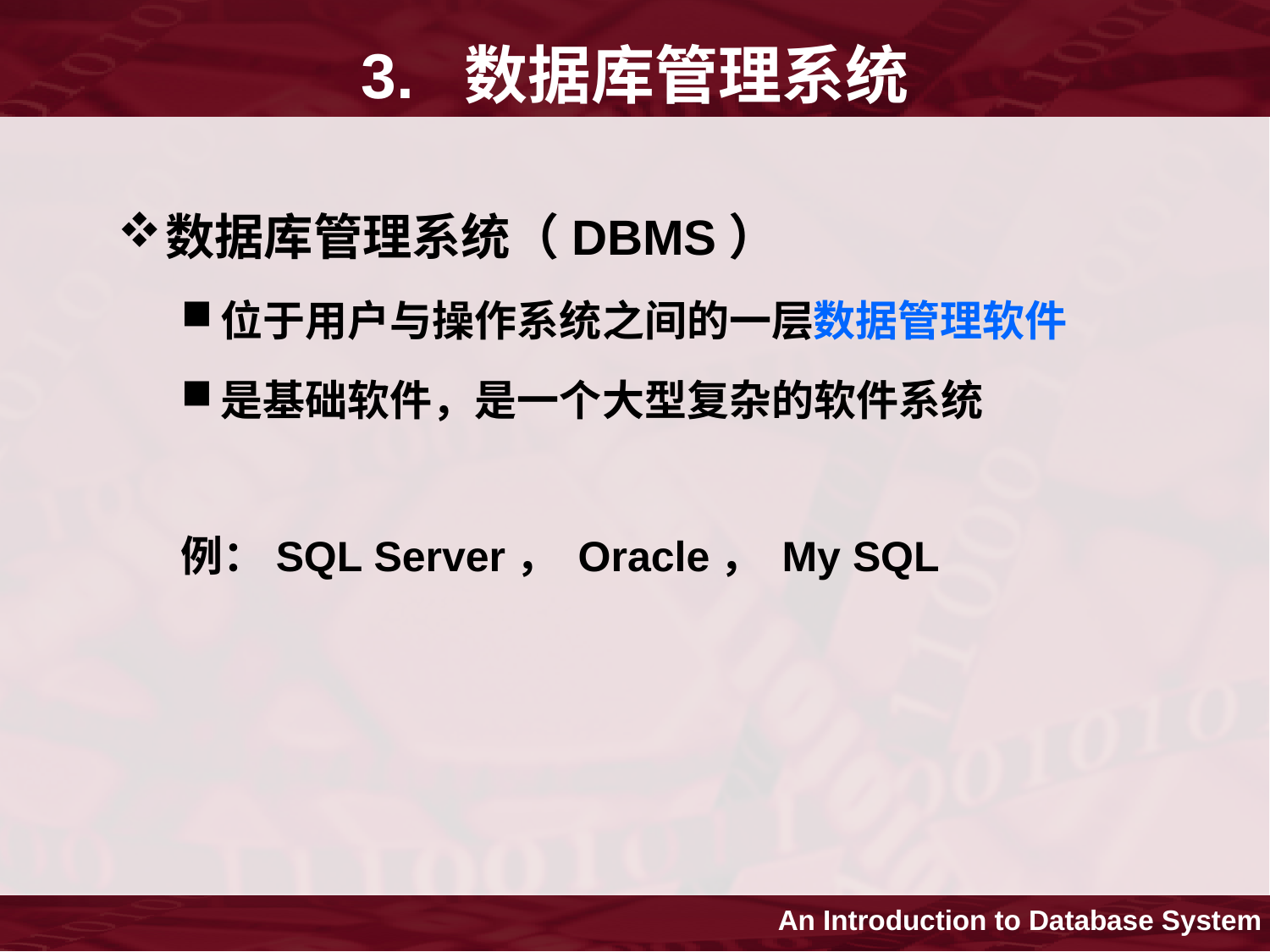

# 3.  数据库管理系统
数据库管理系统（DBMS）
位于用户与操作系统之间的一层数据管理软件
是基础软件，是一个大型复杂的软件系统

例：SQL Server， Oracle， My SQL